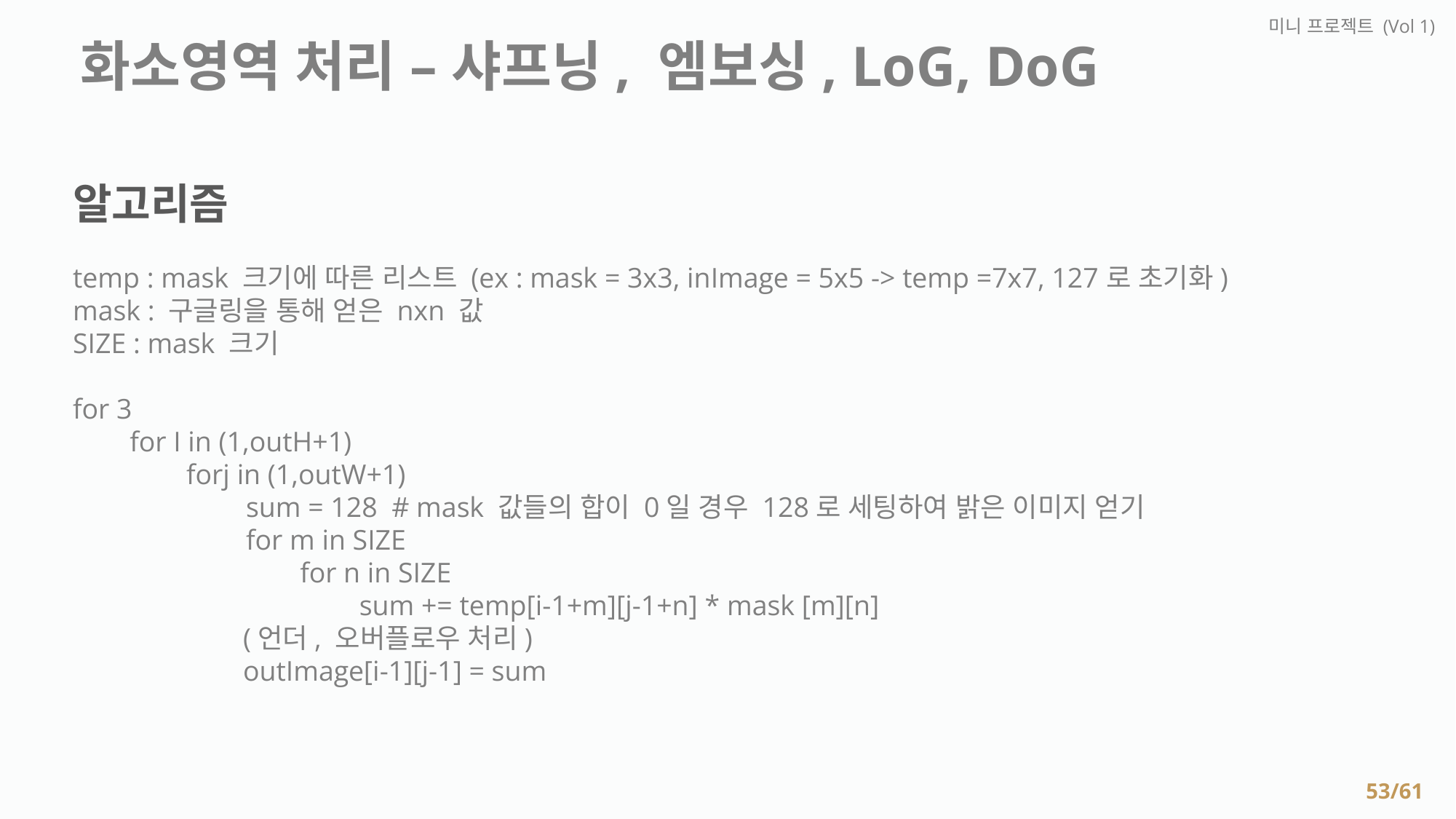

미니 프로젝트 (Vol 1)
    화소영역 처리 – 샤프닝, 엠보싱, LoG, DoG
알고리즘

temp : mask 크기에 따른 리스트 (ex : mask = 3x3, inImage = 5x5 -> temp =7x7, 127로 초기화)
mask : 구글링을 통해 얻은 nxn 값
SIZE : mask 크기

for 3
        for I in (1,outH+1)
                forj in (1,outW+1)
	         sum = 128  # mask 값들의 합이 0일 경우 128로 세팅하여 밝은 이미지 얻기
	         for m in SIZE
                                for n in SIZE
	                         sum += temp[i-1+m][j-1+n] * mask [m][n]
                        (언더, 오버플로우 처리)
                        outImage[i-1][j-1] = sum
53/61